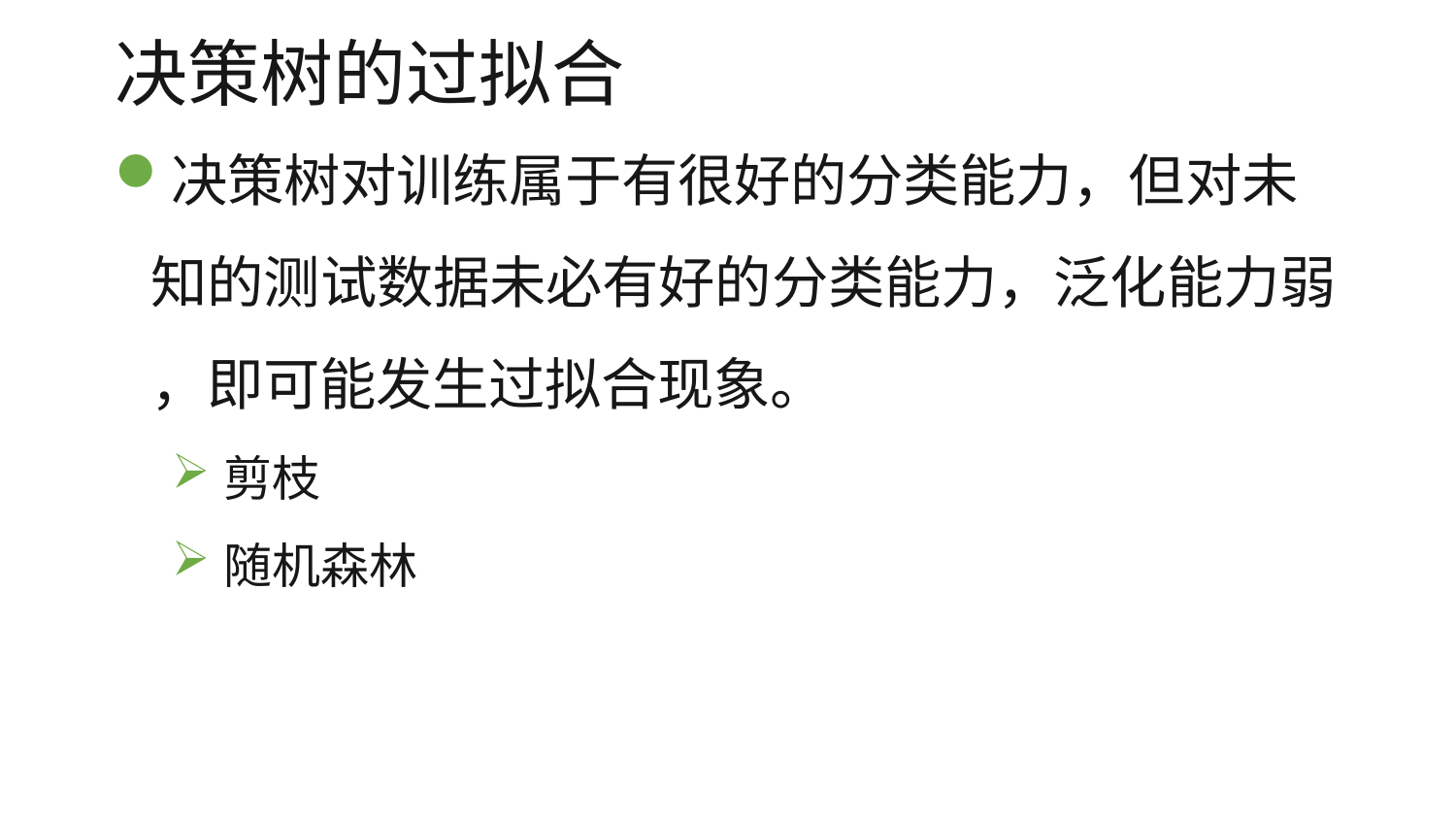

# 决策树的过拟合
决策树对训练属于有很好的分类能力，但对未 知的测试数据未必有好的分类能力，泛化能力弱
，即可能发生过拟合现象。
剪枝
随机森林